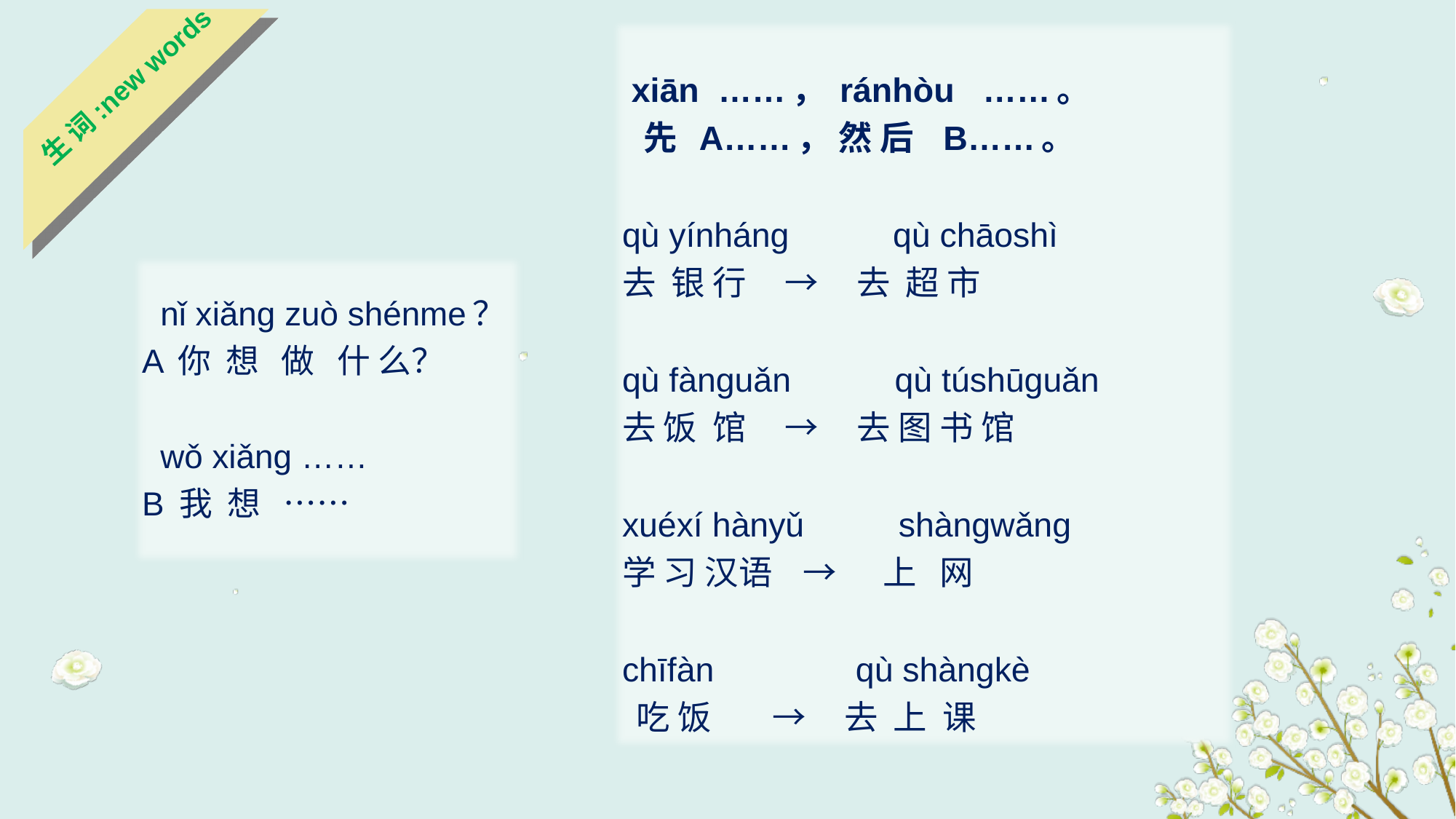

生 词:new words

 xiān  ……， ránhòu   ……。
  先  A……， 然 后   B……。

qù yínhánɡ           qù chāoshì
去  银 行     →     去  超 市

qù fànɡuǎn           qù túshūɡuǎn
去 饭  馆     →     去 图 书 馆

xuéxí hànyǔ          shànɡwǎnɡ
学 习 汉语    →      上   网

chīfàn               qù shànɡkè
 吃 饭        →     去  上  课

  nǐ xiǎnɡ zuò shénme？
A 你  想   做   什 么？

  wǒ xiǎnɡ ……
B 我  想   ……